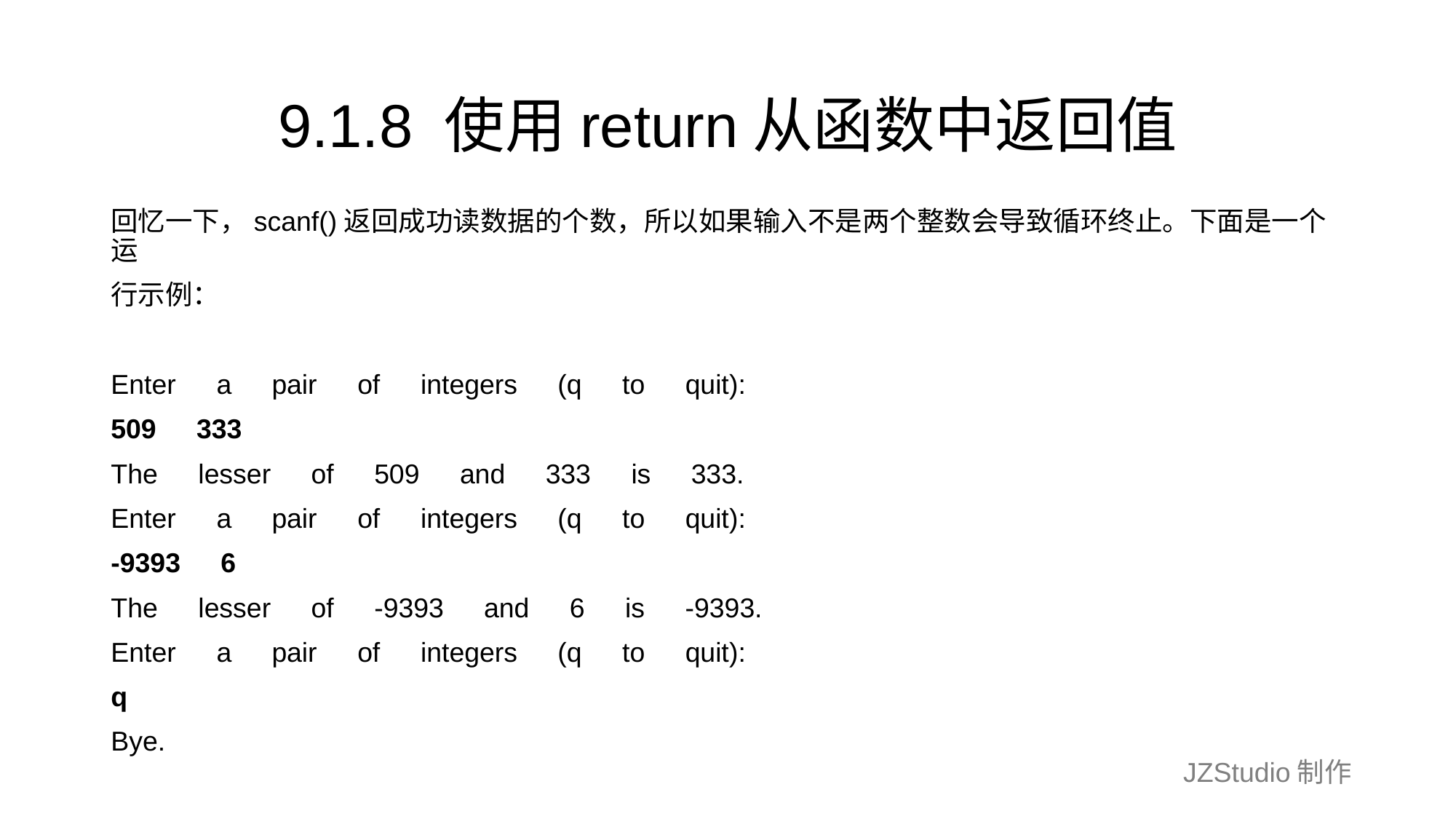

# 9.1.8 使用return从函数中返回值
回忆一下，scanf()返回成功读数据的个数，所以如果输入不是两个整数会导致循环终止。下面是一个运
行示例：

Enter　a　pair　of　integers　(q　to　quit):
509　333
The　lesser　of　509　and　333　is　333.
Enter　a　pair　of　integers　(q　to　quit):
-9393　6
The　lesser　of　-9393　and　6　is　-9393.
Enter　a　pair　of　integers　(q　to　quit):
q
Bye.